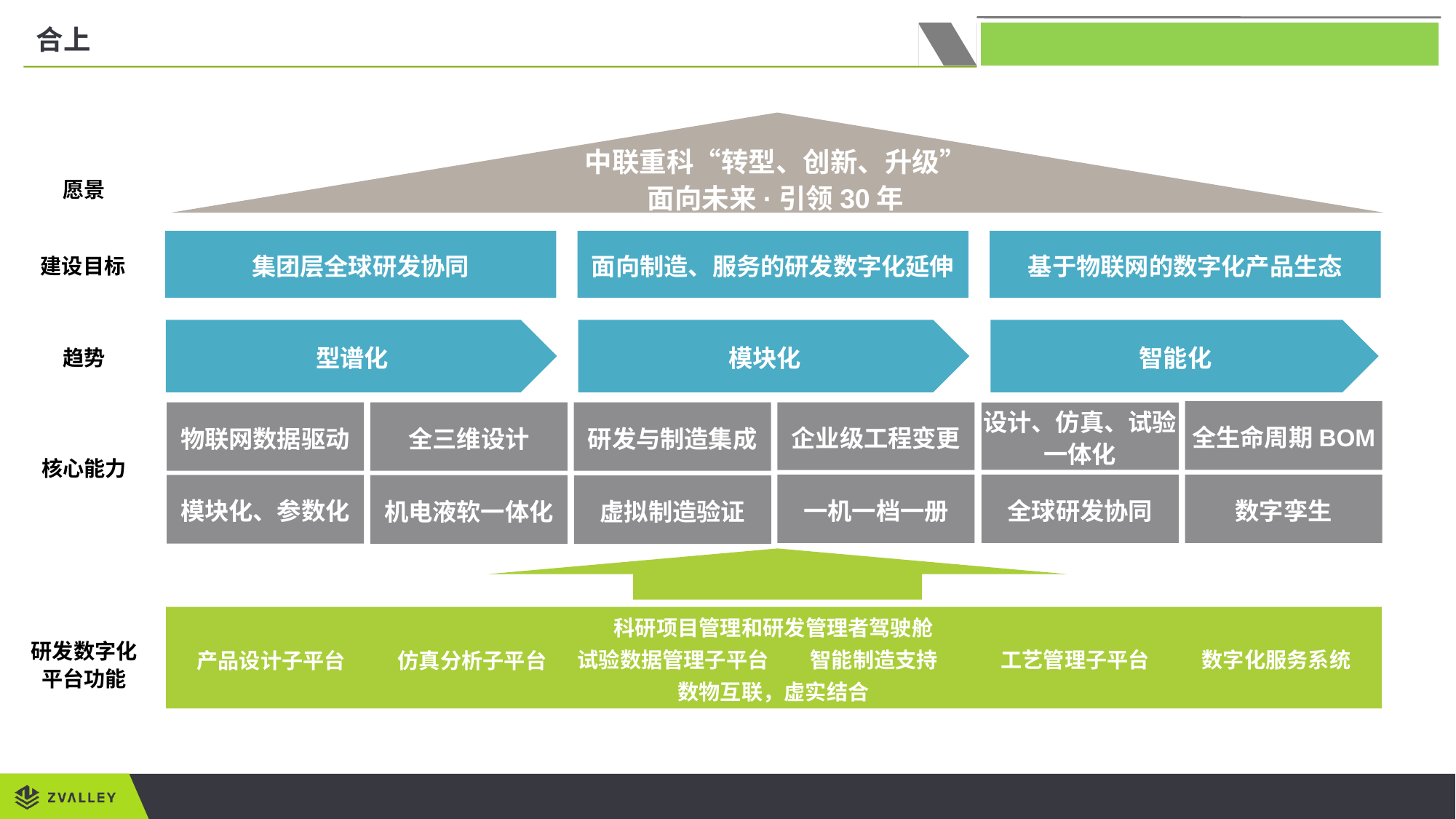

合上

中联重科“转型、创新、升级”
面向未来·引领30年
愿景
集团层全球研发协同
面向制造、服务的研发数字化延伸
基于物联网的数字化产品生态
建设目标
型谱化
模块化
智能化
趋势
全生命周期BOM
物联网数据驱动
研发与制造集成
企业级工程变更
全三维设计
设计、仿真、试验一体化
核心能力
一机一档一册
数字孪生
全球研发协同
模块化、参数化
机电液软一体化
虚拟制造验证

科研项目管理和研发管理者驾驶舱
研发数字化平台功能
数字化服务系统
智能制造支持
工艺管理子平台
试验数据管理子平台
产品设计子平台
仿真分析子平台
数物互联，虚实结合